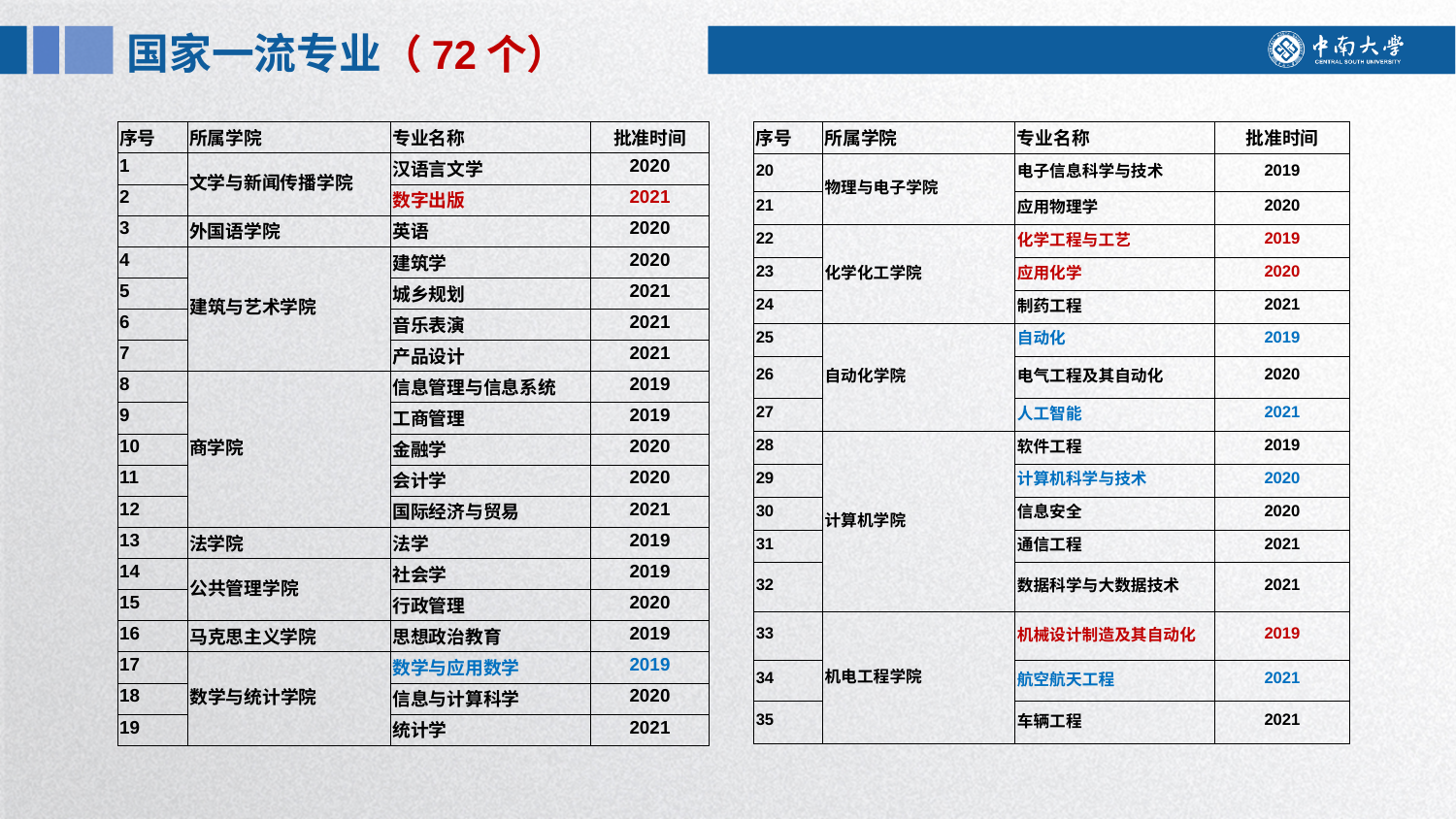

国家一流专业（72个）
| 序号 | 所属学院 | 专业名称 | 批准时间 |
| --- | --- | --- | --- |
| 1 | 文学与新闻传播学院 | 汉语言文学 | 2020 |
| 2 |  | 数字出版 | 2021 |
| 3 | 外国语学院 | 英语 | 2020 |
| 4 | 建筑与艺术学院 | 建筑学 | 2020 |
| 5 |  | 城乡规划 | 2021 |
| 6 |  | 音乐表演 | 2021 |
| 7 |  | 产品设计 | 2021 |
| 8 | 商学院 | 信息管理与信息系统 | 2019 |
| 9 |  | 工商管理 | 2019 |
| 10 |  | 金融学 | 2020 |
| 11 |  | 会计学 | 2020 |
| 12 |  | 国际经济与贸易 | 2021 |
| 13 | 法学院 | 法学 | 2019 |
| 14 | 公共管理学院 | 社会学 | 2019 |
| 15 |  | 行政管理 | 2020 |
| 16 | 马克思主义学院 | 思想政治教育 | 2019 |
| 17 | 数学与统计学院 | 数学与应用数学 | 2019 |
| 18 |  | 信息与计算科学 | 2020 |
| 19 |  | 统计学 | 2021 |
| 序号 | 所属学院 | 专业名称 | 批准时间 |
| --- | --- | --- | --- |
| 20 | 物理与电子学院 | 电子信息科学与技术 | 2019 |
| 21 |  | 应用物理学 | 2020 |
| 22 | 化学化工学院 | 化学工程与工艺 | 2019 |
| 23 |  | 应用化学 | 2020 |
| 24 |  | 制药工程 | 2021 |
| 25 | 自动化学院 | 自动化 | 2019 |
| 26 |  | 电气工程及其自动化 | 2020 |
| 27 |  | 人工智能 | 2021 |
| 28 | 计算机学院 | 软件工程 | 2019 |
| 29 |  | 计算机科学与技术 | 2020 |
| 30 |  | 信息安全 | 2020 |
| 31 |  | 通信工程 | 2021 |
| 32 |  | 数据科学与大数据技术 | 2021 |
| 33 | 机电工程学院 | 机械设计制造及其自动化 | 2019 |
| 34 |  | 航空航天工程 | 2021 |
| 35 |  | 车辆工程 | 2021 |
e7d195523061f1c01da5a1f0837ac25283df40ff0a16bfd61AE6AB84AD7EB485CA8019BF267F2027DE2BF09650313B56A435BB3664F8B916CA3777391AC088C283181605E184D6D6879568EB73EB808A44917F5128C20A4100957CA2519526EA40B8B54219C43C87FF835B0CD3040E43444448390C6E38433B017DECEE27FD7170FC892B11CC017A